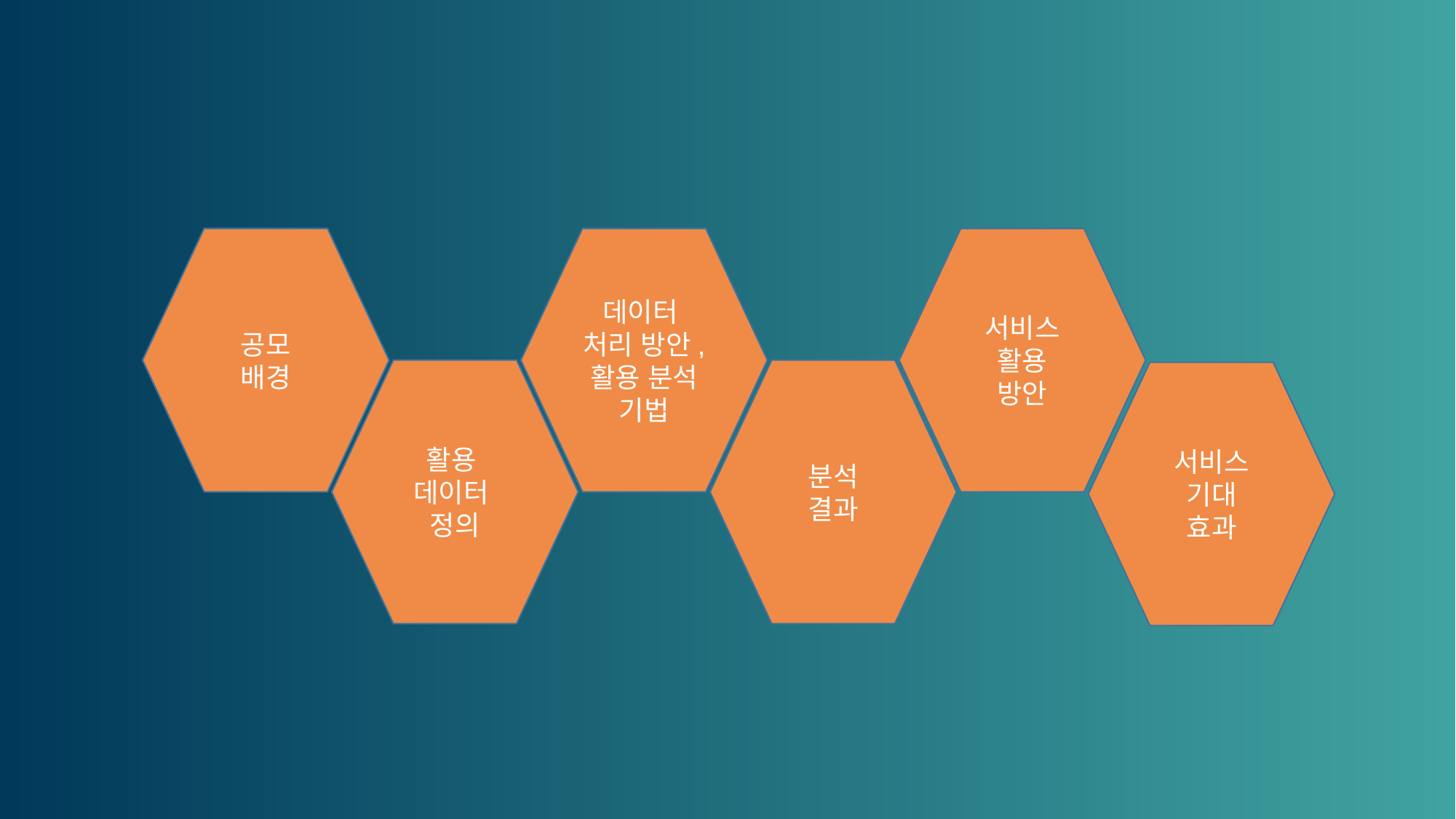

공모
배경
데이터
처리 방안,
활용 분석
기법
서비스
활용
방안
활용
데이터
정의
분석
결과
서비스
기대
효과